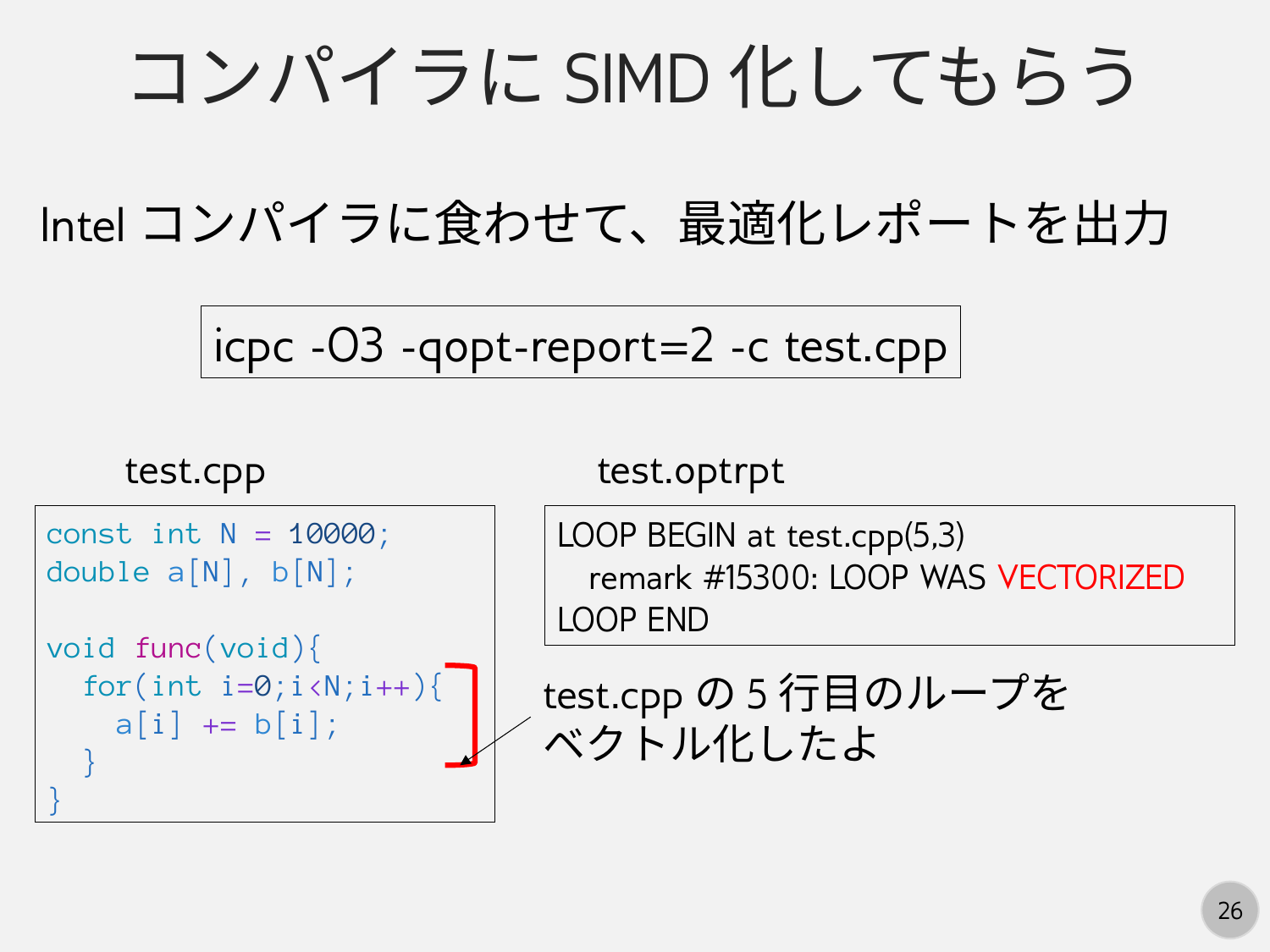

コンパイラにSIMD化してもらう
Intelコンパイラに食わせて、最適化レポートを出力
icpc -O3 -qopt-report=2 -c test.cpp
test.cpp
test.optrpt
const int N = 10000;
double a[N], b[N];
void func(void){
  for(int i=0;i<N;i++){
    a[i] += b[i];
  }
}
LOOP BEGIN at test.cpp(5,3)
   remark #15300: LOOP WAS VECTORIZED
LOOP END
test.cppの5行目のループを
ベクトル化したよ